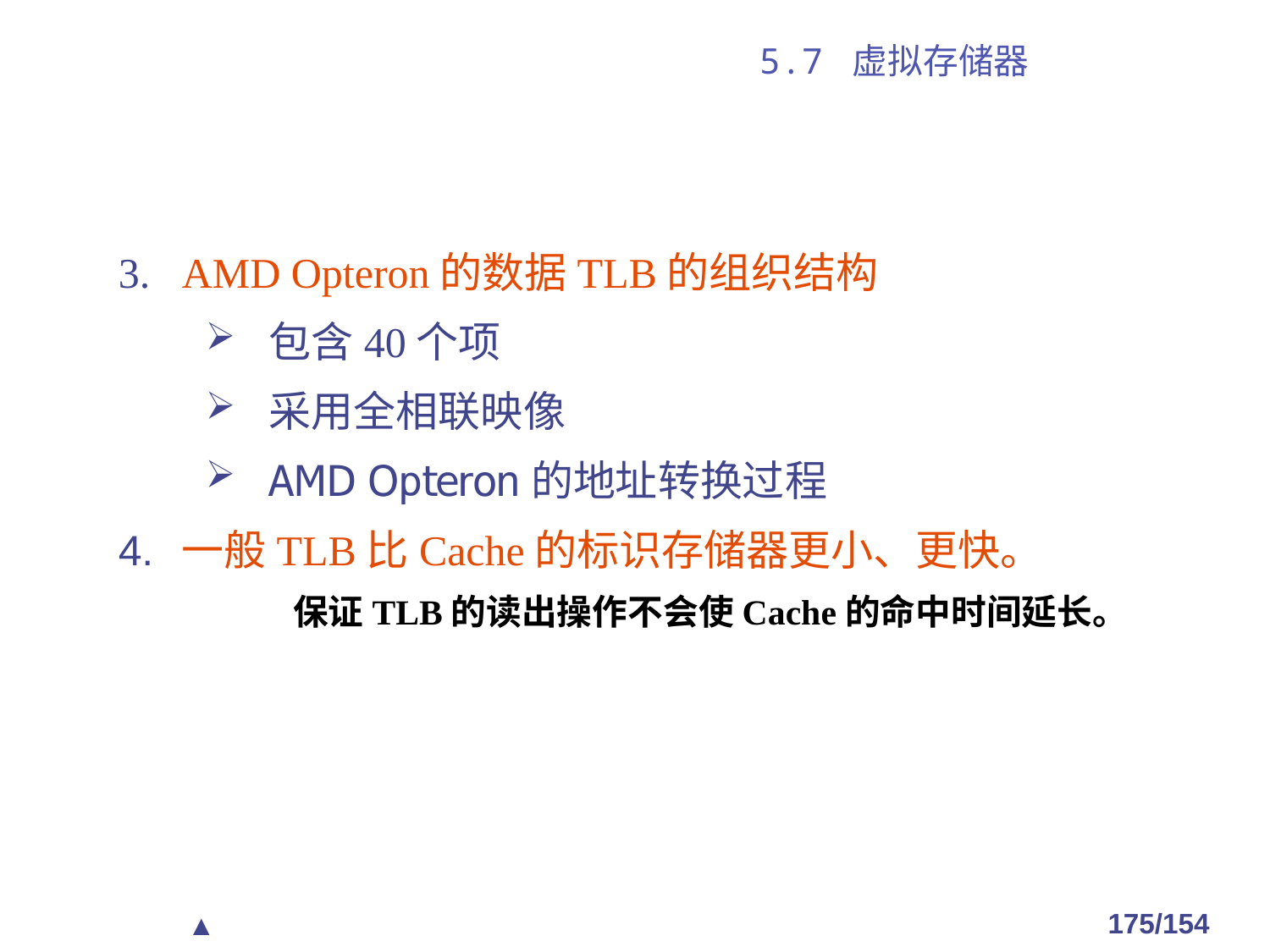

# 5.7 虚拟存储器
AMD Opteron的数据TLB的组织结构
包含40个项
采用全相联映像
AMD Opteron的地址转换过程
一般TLB比Cache的标识存储器更小、更快。
保证TLB的读出操作不会使Cache的命中时间延长。